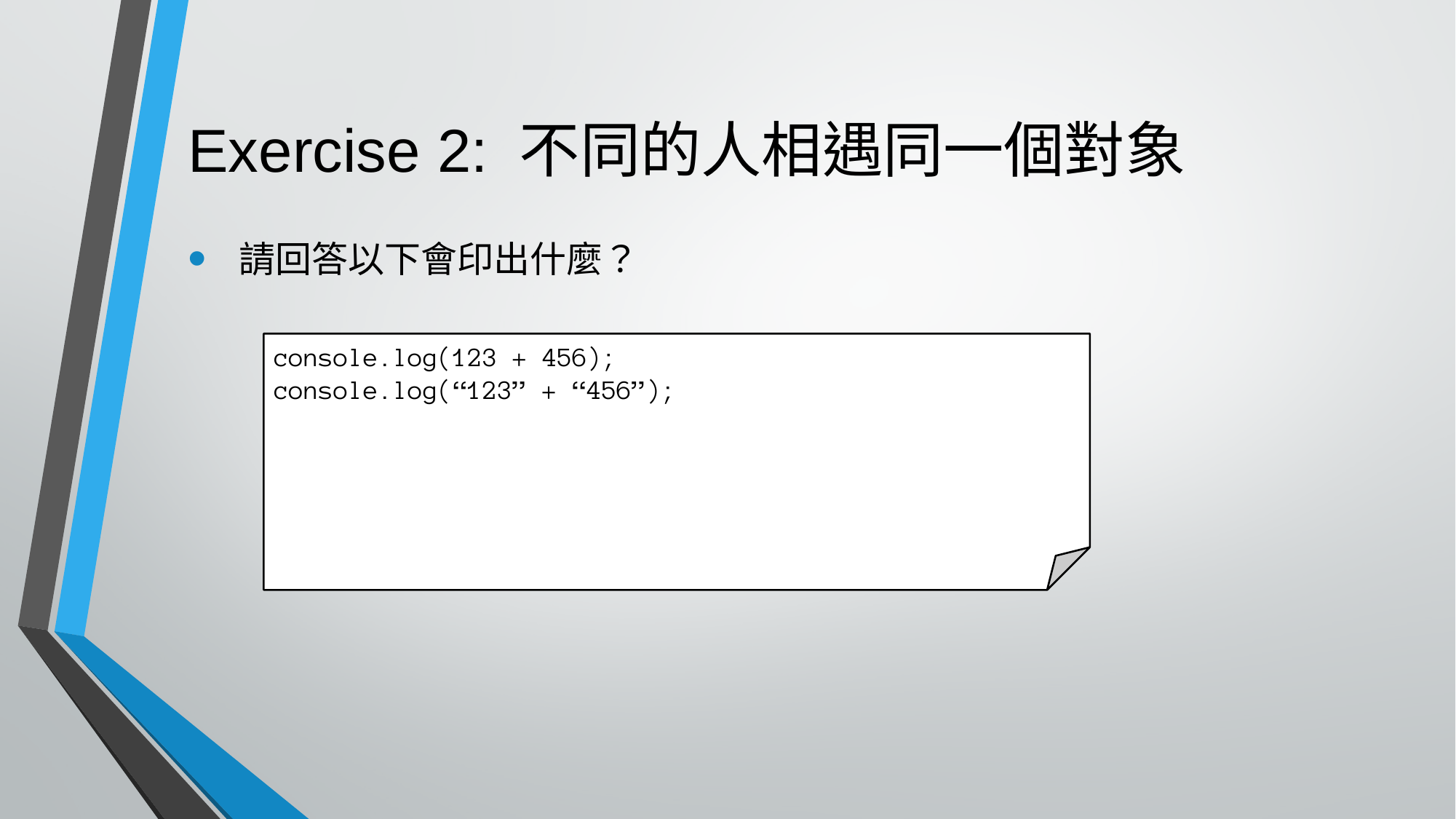

# Exercise 2: 不同的人相遇同一個對象
 請回答以下會印出什麼？

console.log(123 + 456);
console.log(“123” + “456”);